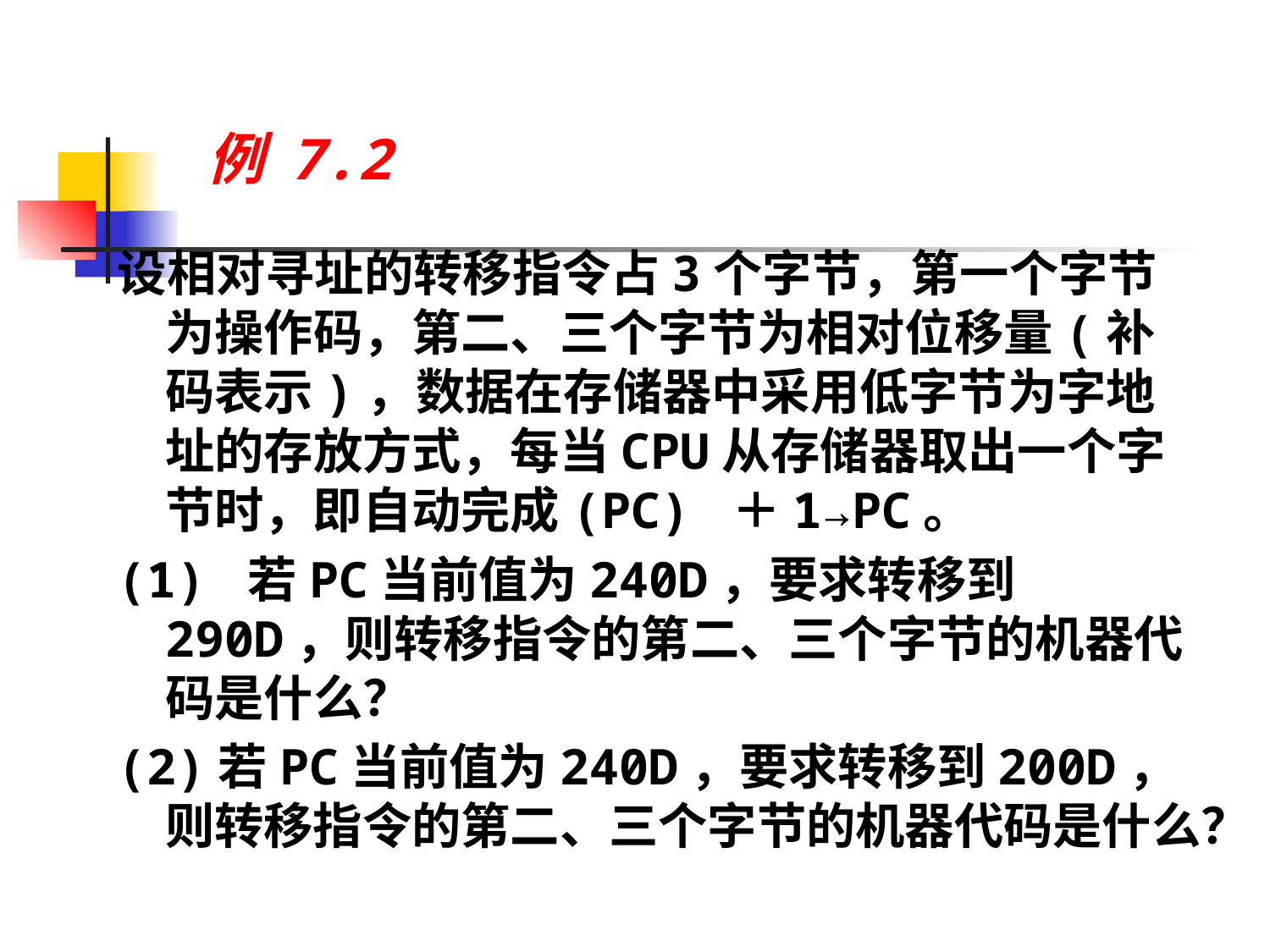

例 7.2
设相对寻址的转移指令占3个字节，第一个字节为操作码，第二、三个字节为相对位移量(补码表示)，数据在存储器中采用低字节为字地址的存放方式，每当CPU从存储器取出一个字节时，即自动完成(PC) ＋1→PC。
(1) 若PC当前值为240D，要求转移到290D，则转移指令的第二、三个字节的机器代码是什么？
(2)若PC当前值为240D，要求转移到200D，则转移指令的第二、三个字节的机器代码是什么？